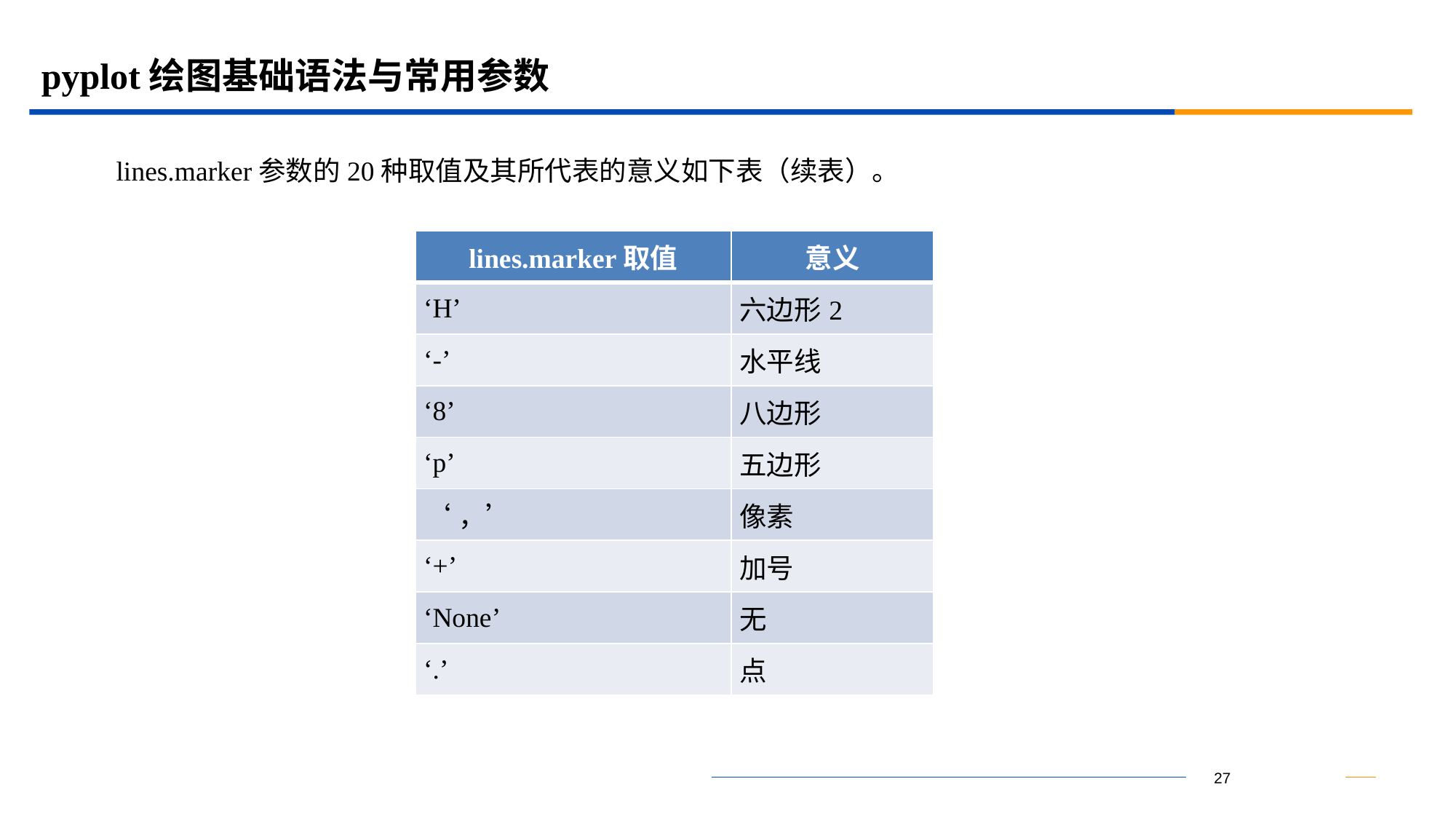

# pyplot绘图基础语法与常用参数
lines.marker参数的20种取值及其所代表的意义如下表（续表）。

| lines.marker取值 | 意义 |
| --- | --- |
| ‘H’ | 六边形2 |
| ‘-’ | 水平线 |
| ‘8’ | 八边形 |
| ‘p’ | 五边形 |
| ‘，’ | 像素 |
| ‘+’ | 加号 |
| ‘None’ | 无 |
| ‘.’ | 点 |